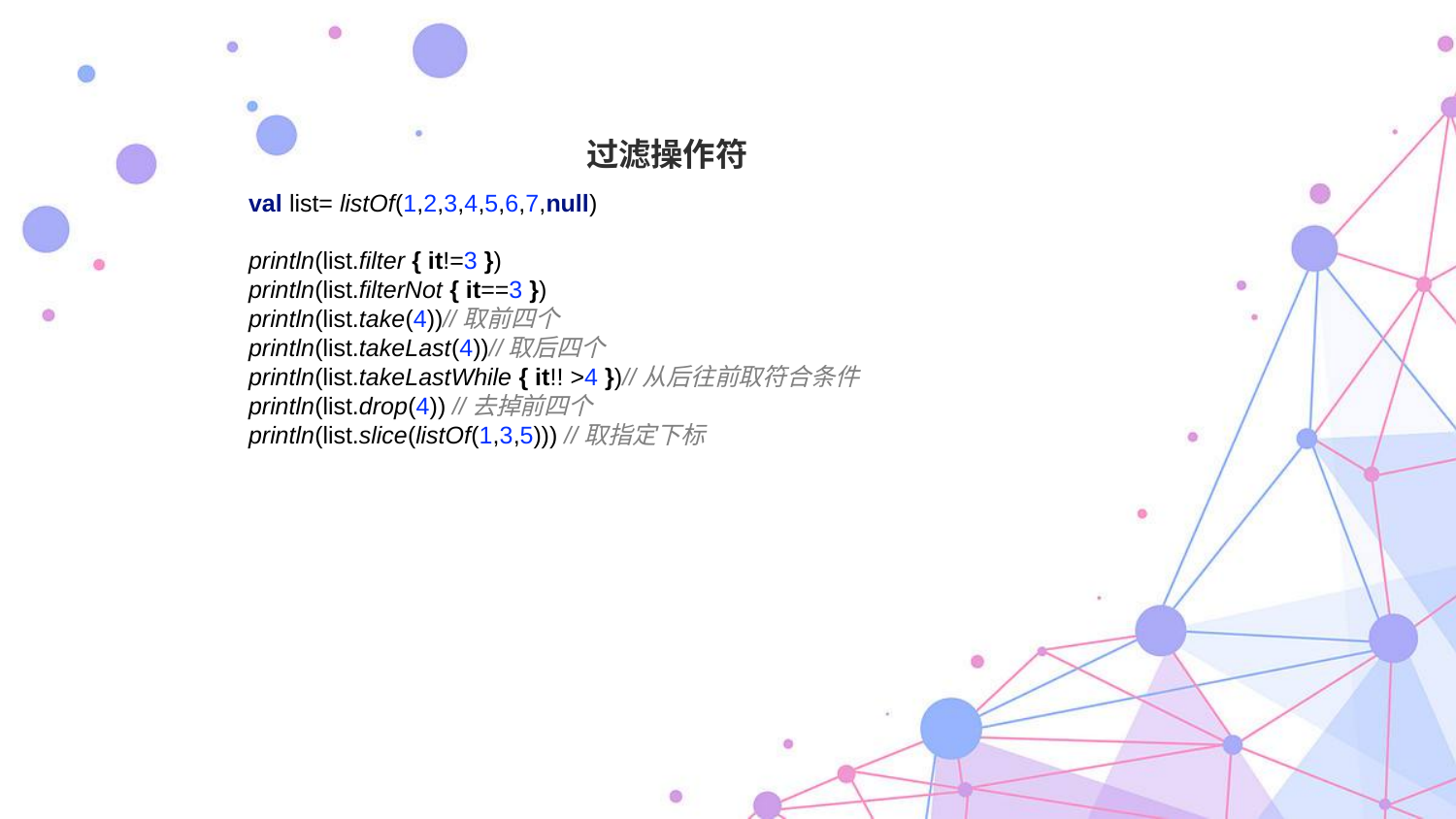

过滤操作符
val list= listOf(1,2,3,4,5,6,7,null)

println(list.filter { it!=3 })
println(list.filterNot { it==3 })
println(list.take(4))//取前四个
println(list.takeLast(4))//取后四个
println(list.takeLastWhile { it!! >4 })//从后往前取符合条件println(list.drop(4)) //去掉前四个
println(list.slice(listOf(1,3,5))) //取指定下标